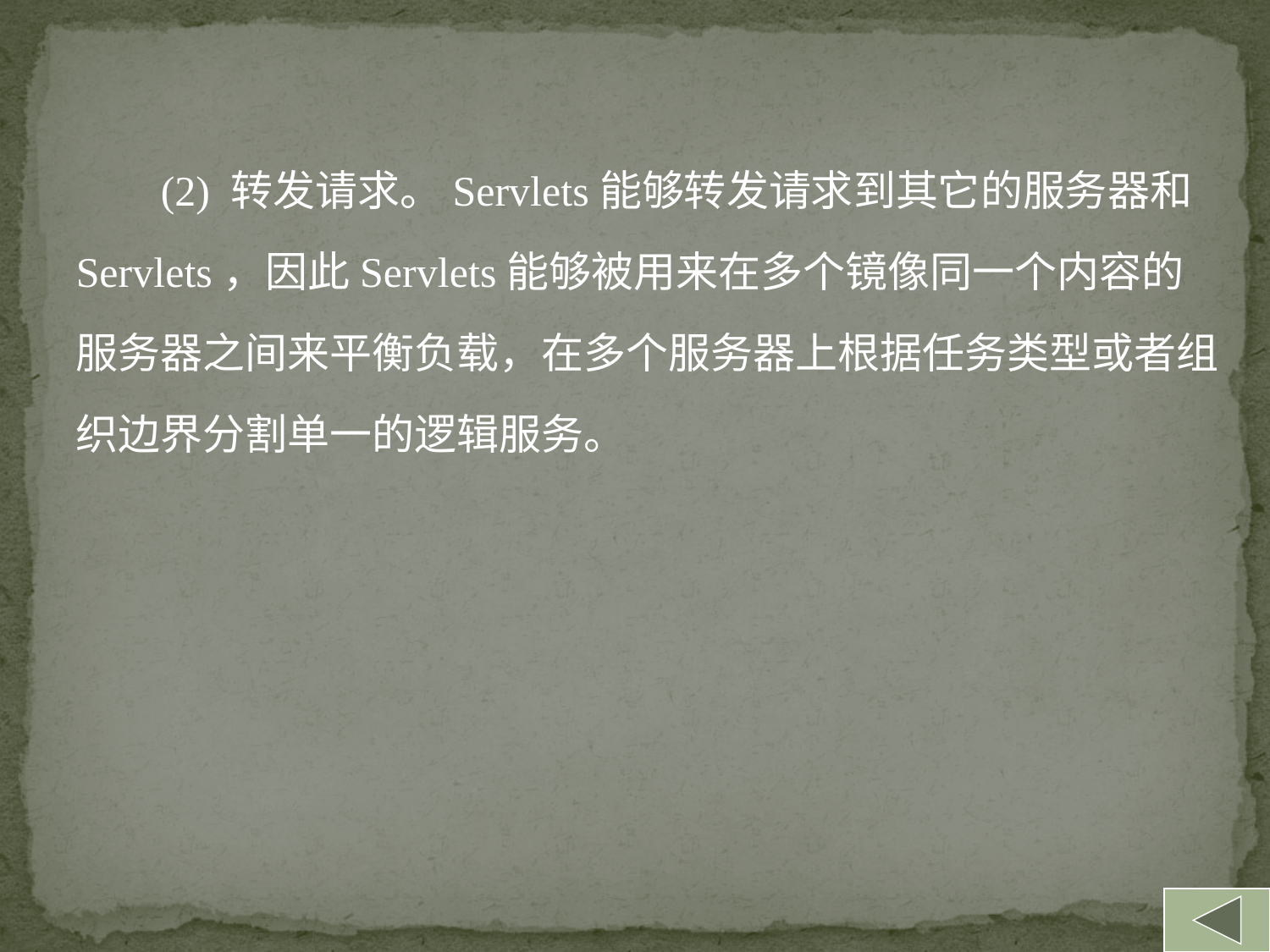

(2) 转发请求。Servlets能够转发请求到其它的服务器和Servlets，因此Servlets能够被用来在多个镜像同一个内容的服务器之间来平衡负载，在多个服务器上根据任务类型或者组织边界分割单一的逻辑服务。